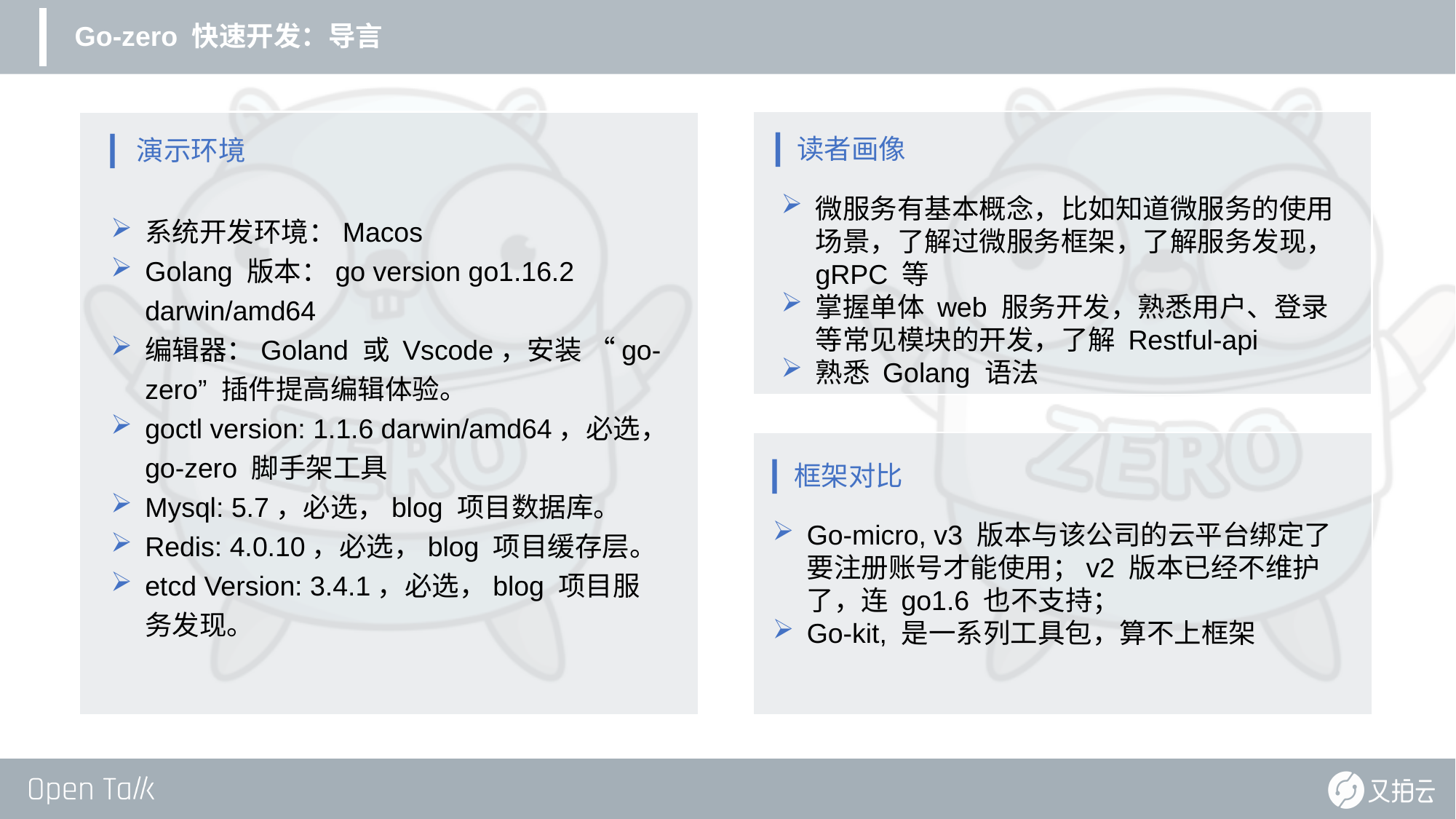

Go-zero 快速开发：导言
| 读者画像
| 演示环境
微服务有基本概念，比如知道微服务的使用场景，了解过微服务框架，了解服务发现，gRPC 等
掌握单体 web 服务开发，熟悉用户、登录等常见模块的开发，了解 Restful-api
熟悉 Golang 语法
系统开发环境：Macos
Golang 版本：go version go1.16.2 darwin/amd64
编辑器：Goland 或 Vscode，安装 “go-zero” 插件提高编辑体验。
goctl version: 1.1.6 darwin/amd64，必选，go-zero 脚手架工具
Mysql: 5.7，必选，blog 项目数据库。
Redis: 4.0.10，必选，blog 项目缓存层。
etcd Version: 3.4.1，必选，blog 项目服务发现。

| 框架对比
Go-micro, v3 版本与该公司的云平台绑定了要注册账号才能使用；v2 版本已经不维护了，连 go1.6 也不支持；
Go-kit, 是一系列工具包，算不上框架